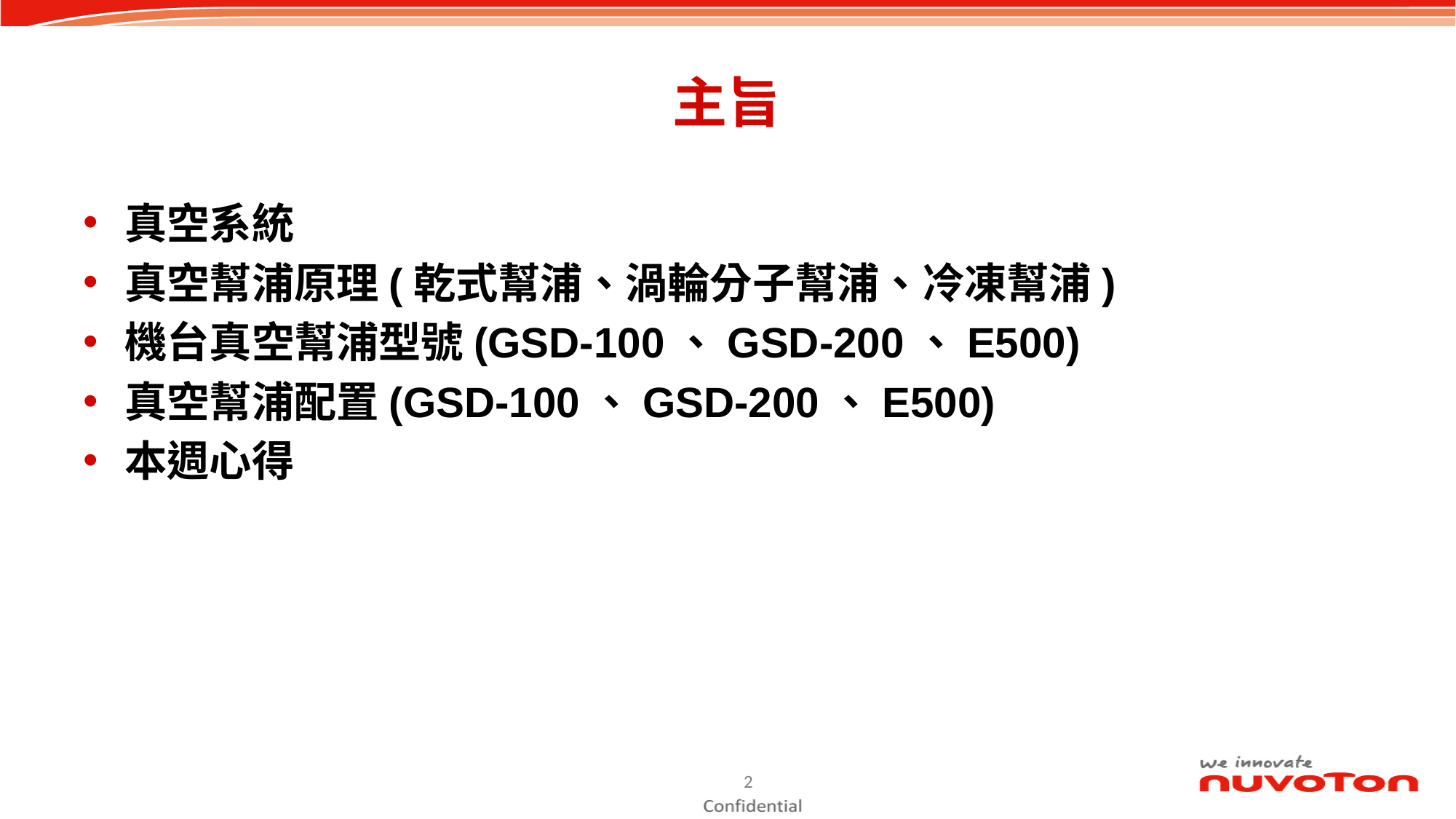

# 主旨
真空系統
真空幫浦原理(乾式幫浦、渦輪分子幫浦、冷凍幫浦)
機台真空幫浦型號(GSD-100、GSD-200、E500)
真空幫浦配置(GSD-100、GSD-200、E500)
本週心得
2